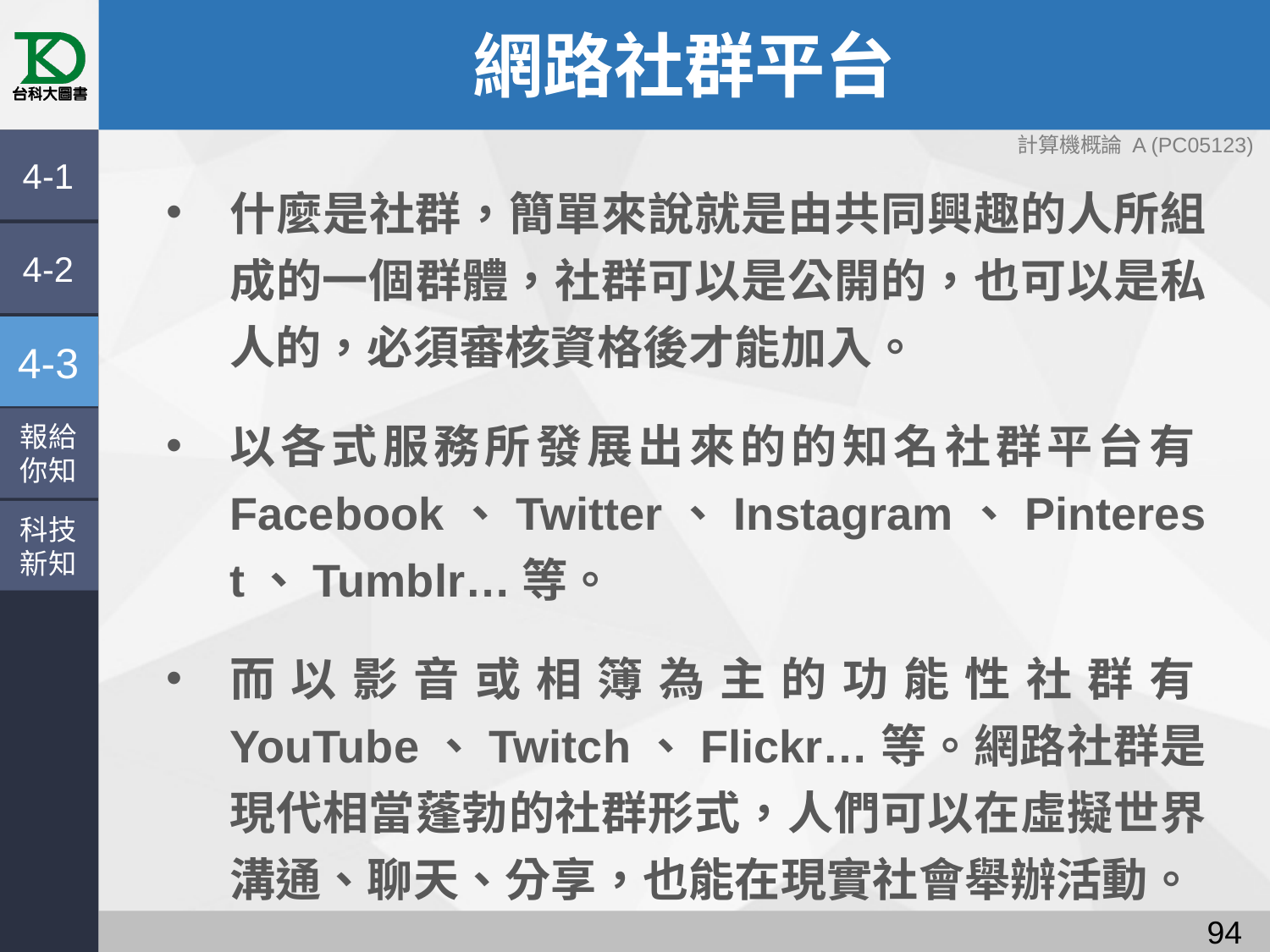

# 網路社群平台
4-1
什麼是社群，簡單來說就是由共同興趣的人所組成的一個群體，社群可以是公開的，也可以是私人的，必須審核資格後才能加入。
以各式服務所發展出來的的知名社群平台有Facebook、Twitter、Instagram、Pinterest、Tumblr…等。
而以影音或相簿為主的功能性社群有YouTube、Twitch、Flickr…等。網路社群是現代相當蓬勃的社群形式，人們可以在虛擬世界溝通、聊天、分享，也能在現實社會舉辦活動。
4-2
4-3
報給
你知
科技
新知
94